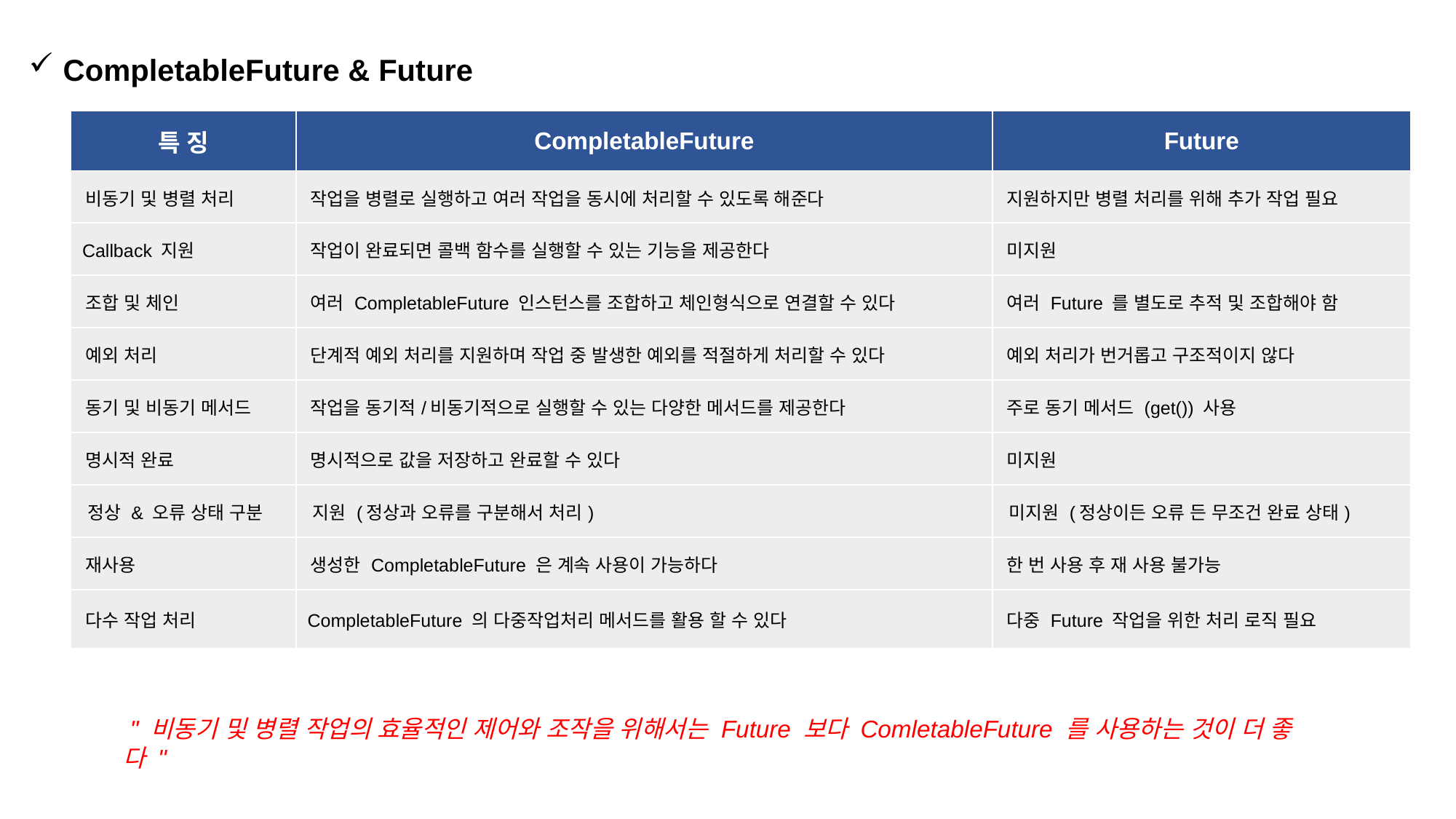

CompletableFuture & Future
| 특 징 | CompletableFuture | Future |
| --- | --- | --- |
| 비동기 및 병렬 처리 | 작업을 병렬로 실행하고 여러 작업을 동시에 처리할 수 있도록 해준다 | 지원하지만 병렬 처리를 위해 추가 작업 필요 |
| Callback 지원 | 작업이 완료되면 콜백 함수를 실행할 수 있는 기능을 제공한다 | 미지원 |
| 조합 및 체인 | 여러 CompletableFuture 인스턴스를 조합하고 체인형식으로 연결할 수 있다 | 여러 Future 를 별도로 추적 및 조합해야 함 |
| 예외 처리 | 단계적 예외 처리를 지원하며 작업 중 발생한 예외를 적절하게 처리할 수 있다 | 예외 처리가 번거롭고 구조적이지 않다 |
| 동기 및 비동기 메서드 | 작업을 동기적/비동기적으로 실행할 수 있는 다양한 메서드를 제공한다 | 주로 동기 메서드 (get()) 사용 |
| 명시적 완료 | 명시적으로 값을 저장하고 완료할 수 있다 | 미지원 |
| 정상 & 오류 상태 구분 | 지원 (정상과 오류를 구분해서 처리) | 미지원 (정상이든 오류 든 무조건 완료 상태) |
| 재사용 | 생성한 CompletableFuture 은 계속 사용이 가능하다 | 한 번 사용 후 재 사용 불가능 |
| 다수 작업 처리 | CompletableFuture 의 다중작업처리 메서드를 활용 할 수 있다 | 다중 Future 작업을 위한 처리 로직 필요 |
 " 비동기 및 병렬 작업의 효율적인 제어와 조작을 위해서는 Future 보다 ComletableFuture 를 사용하는 것이 더 좋다 "